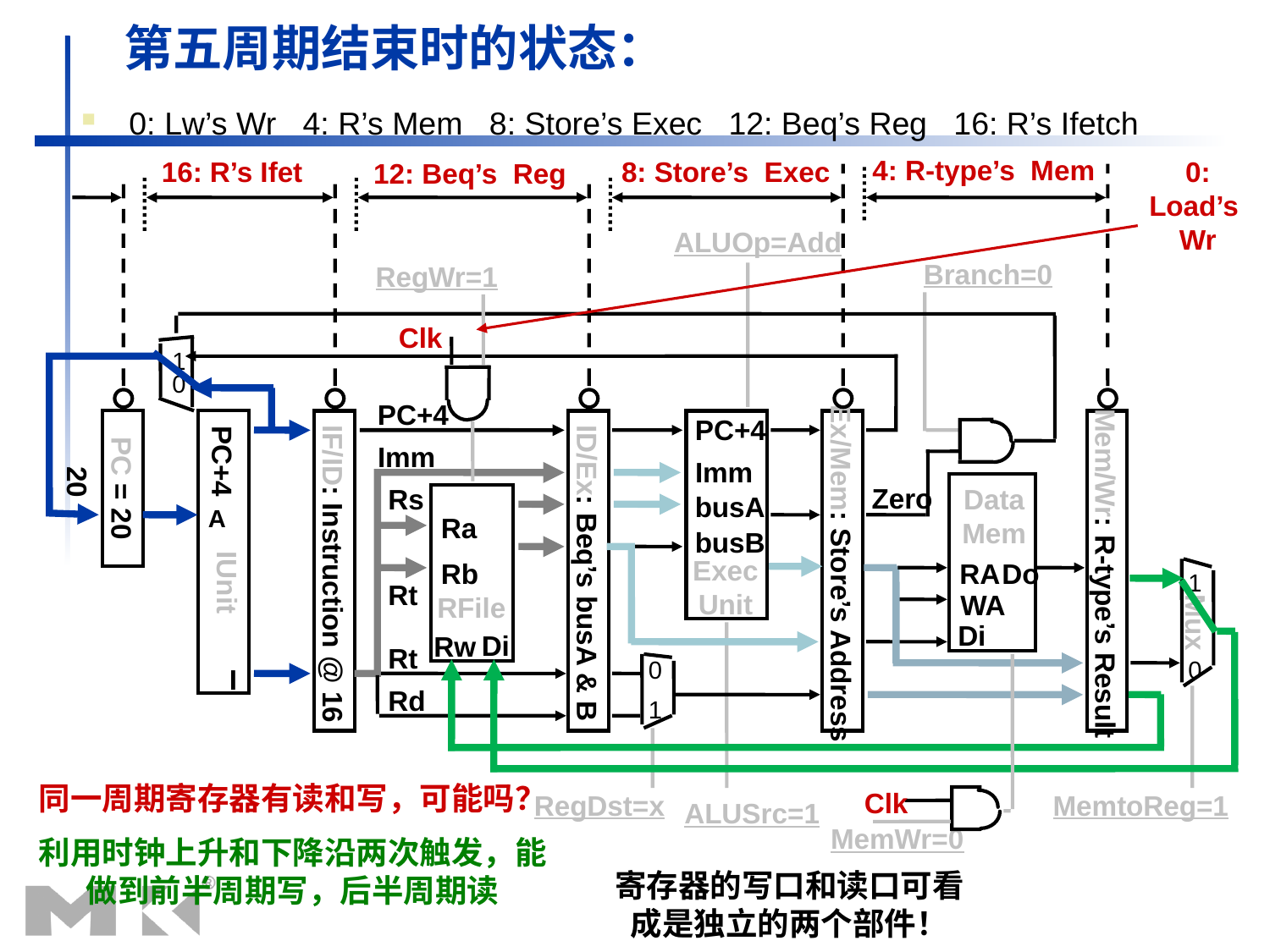

# 第五周期结束时的状态：
0: Lw’s Wr   4: R’s Mem   8: Store’s Exec   12: Beq’s Reg   16: R’s Ifetch
4: R-type’s  Mem
16: R’s Ifet
0: Load’s  Wr

8: Store’s  Exec
12: Beq’s  Reg

ALUOp=Add
Branch=0
RegWr=1

Clk

1

0

PC+4
PC+4

Imm
PC+4

Imm

20
PC = 20

Zero
Data
Mem
Rs
busA

A

Ra

busB

Exec
Unit
RA
Do
Rb
ID/Ex: Beq’s busA & B
Ex/Mem: Store’s Address
Mem/Wr: R-type’s Result
IF/ID: Instruction @ 16

1

Mux
0

IUnit

Rt

WA
RFile

Di
Di

Rw
Rt

0

I

Rd

1

同一周期寄存器有读和写，可能吗？
利用时钟上升和下降沿两次触发，能做到前半周期写，后半周期读
Clk
RegDst=x
MemtoReg=1

ALUSrc=1

MemWr=0

寄存器的写口和读口可看成是独立的两个部件！